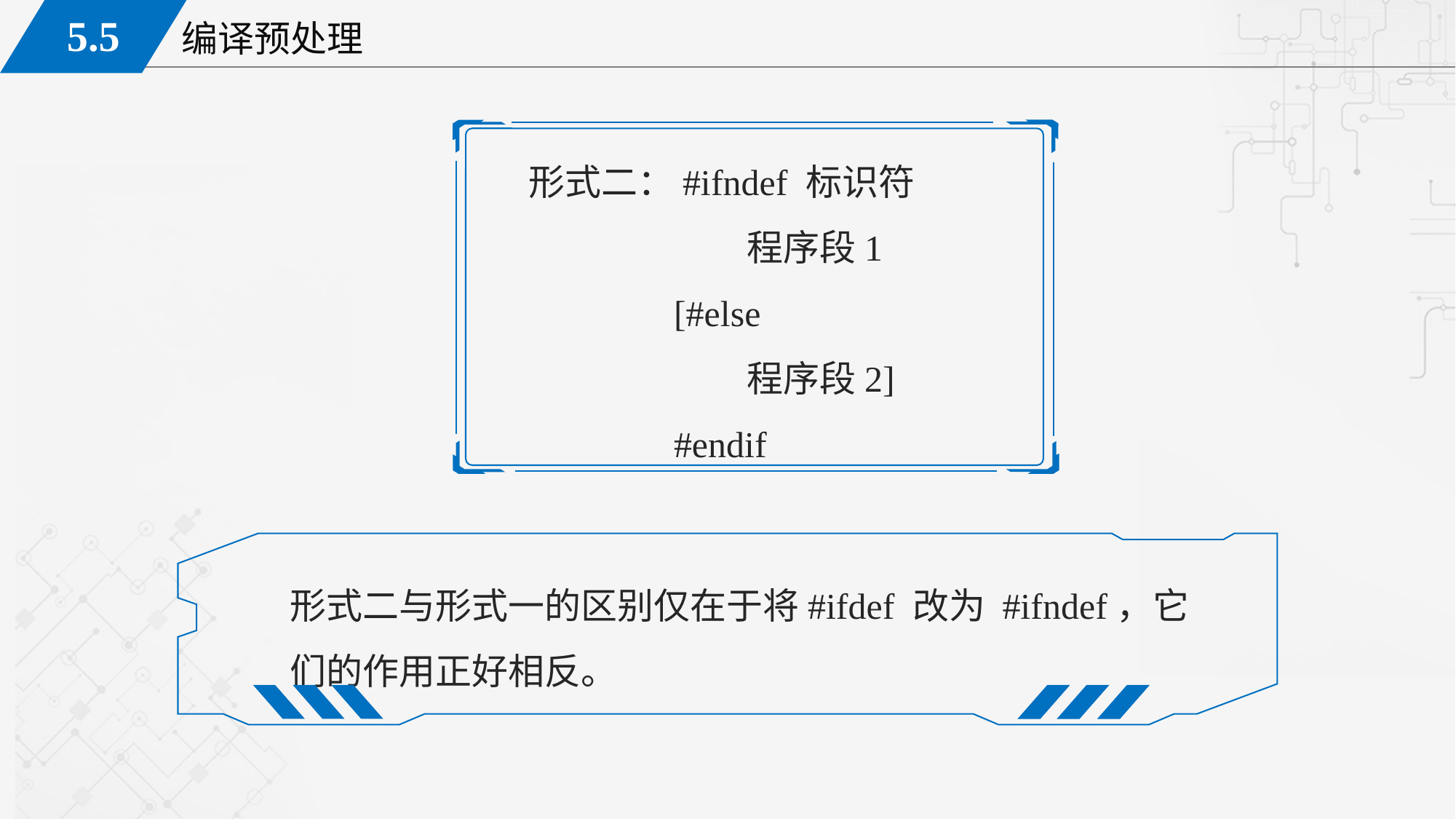

形式二：#ifndef 标识符
	    	程序段1
                [#else
	    	程序段2]
                #endif

形式二与形式一的区别仅在于将#ifdef 改为 #ifndef，它们的作用正好相反。